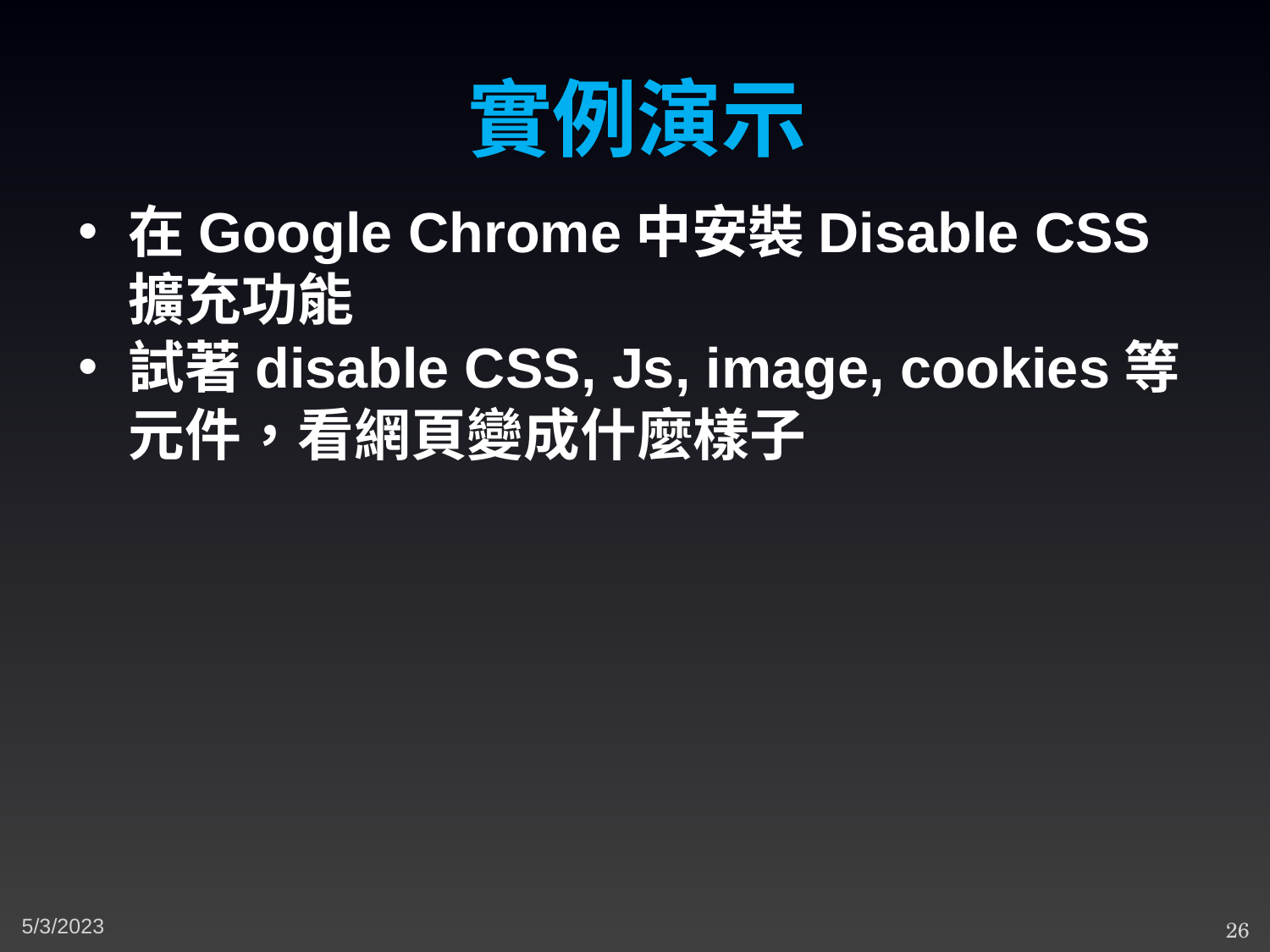

實例演示
在Google Chrome中安裝Disable CSS擴充功能
試著disable CSS, Js, image, cookies等元件，看網頁變成什麼樣子

5/3/2023
26